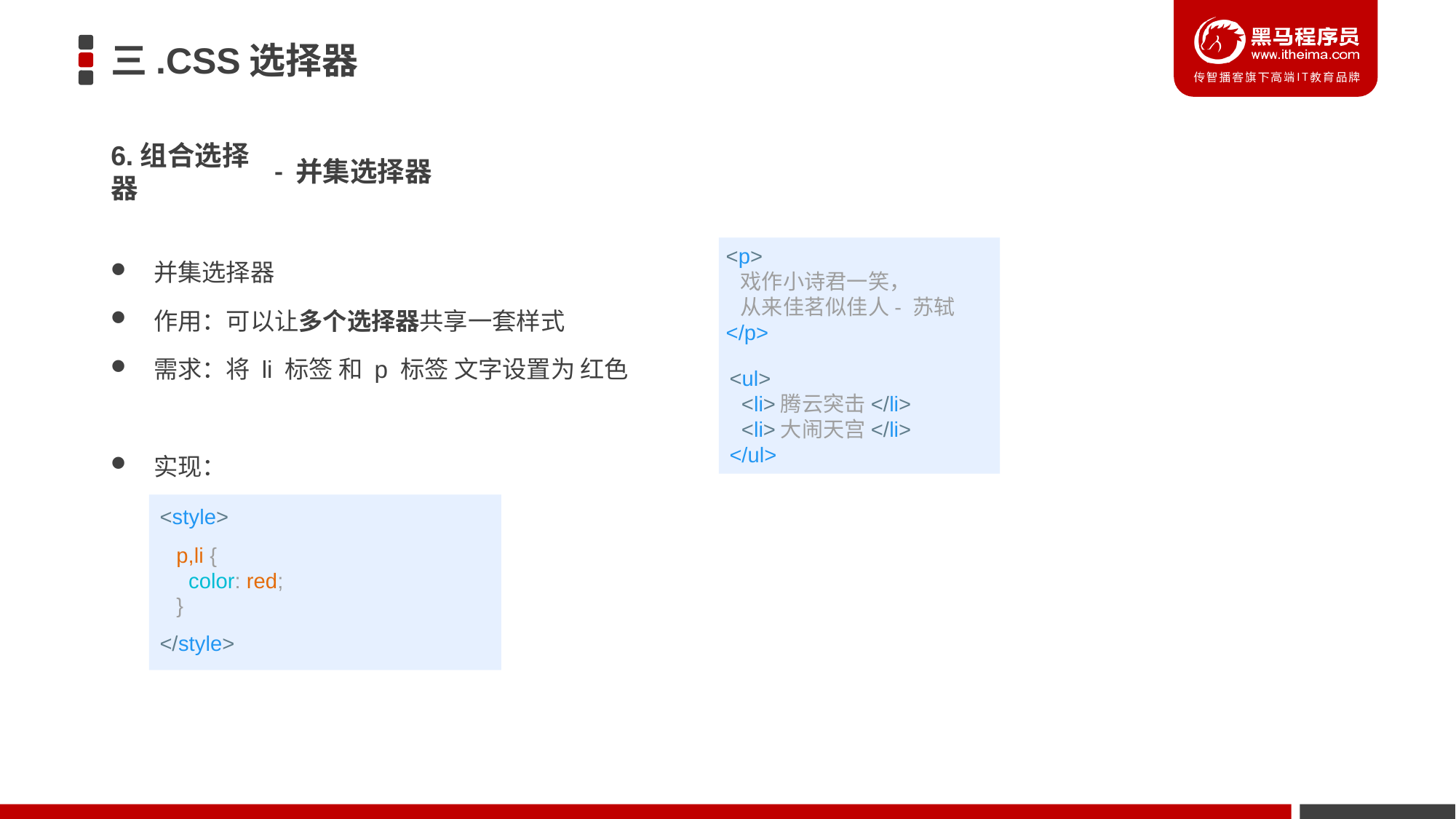

# 三.CSS选择器
6.组合选择器
- 并集选择器
并集选择器
作用：可以让多个选择器共享一套样式
需求：将 li 标签 和 p 标签 文字设置为 红色

实现：

<p>
  戏作小诗君一笑，
  从来佳茗似佳人- 苏轼
</p>
<ul>
  <li>腾云突击</li>
  <li>大闹天宫</li>
</ul>

<style>

</style>
p,li {
  color: red;
}